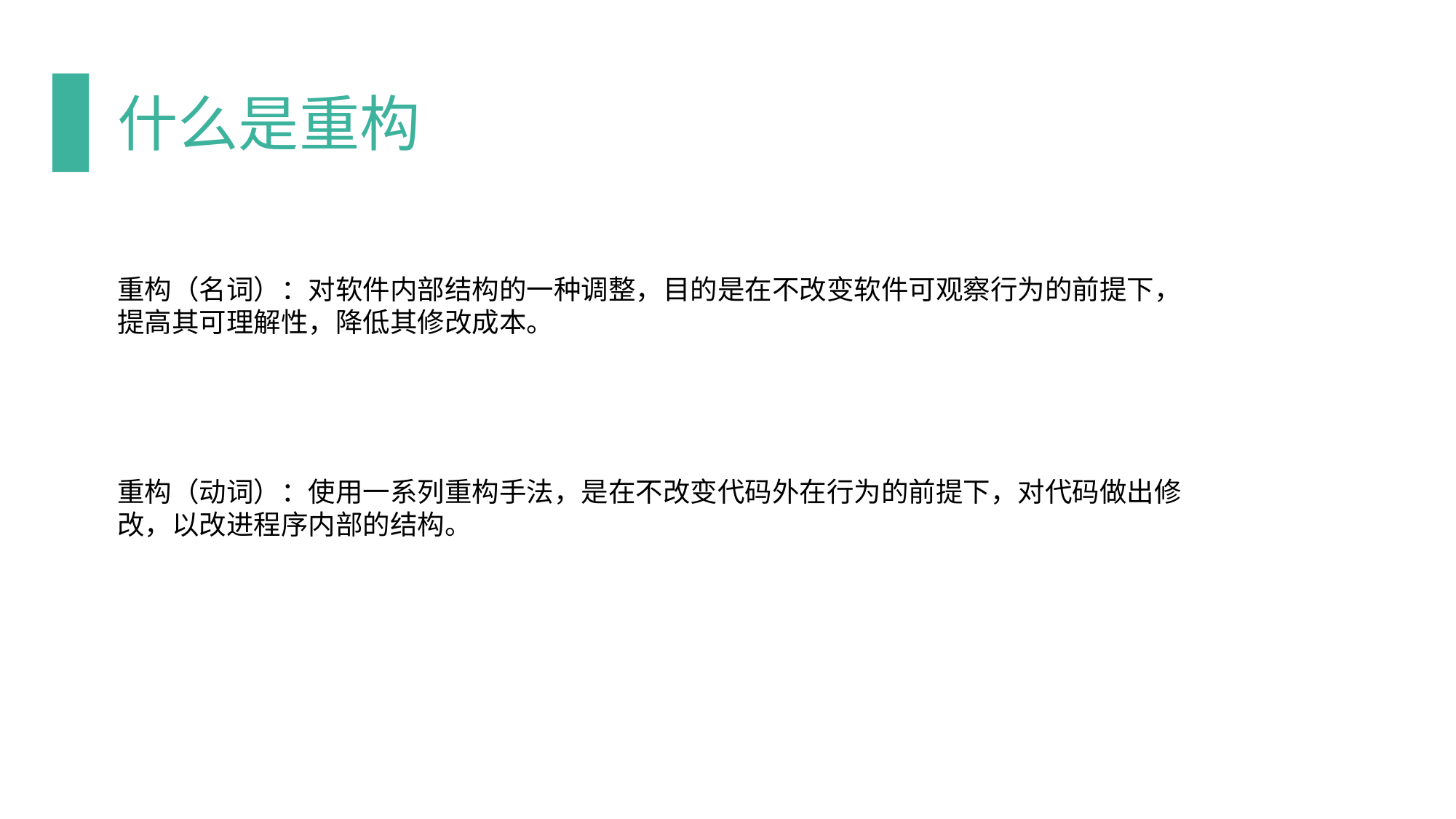

什么是重构
重构（名词）：对软件内部结构的一种调整，目的是在不改变软件可观察行为的前提下，提高其可理解性，降低其修改成本。
重构（动词）：使用一系列重构手法，是在不改变代码外在行为的前提下，对代码做出修改，以改进程序内部的结构。
3